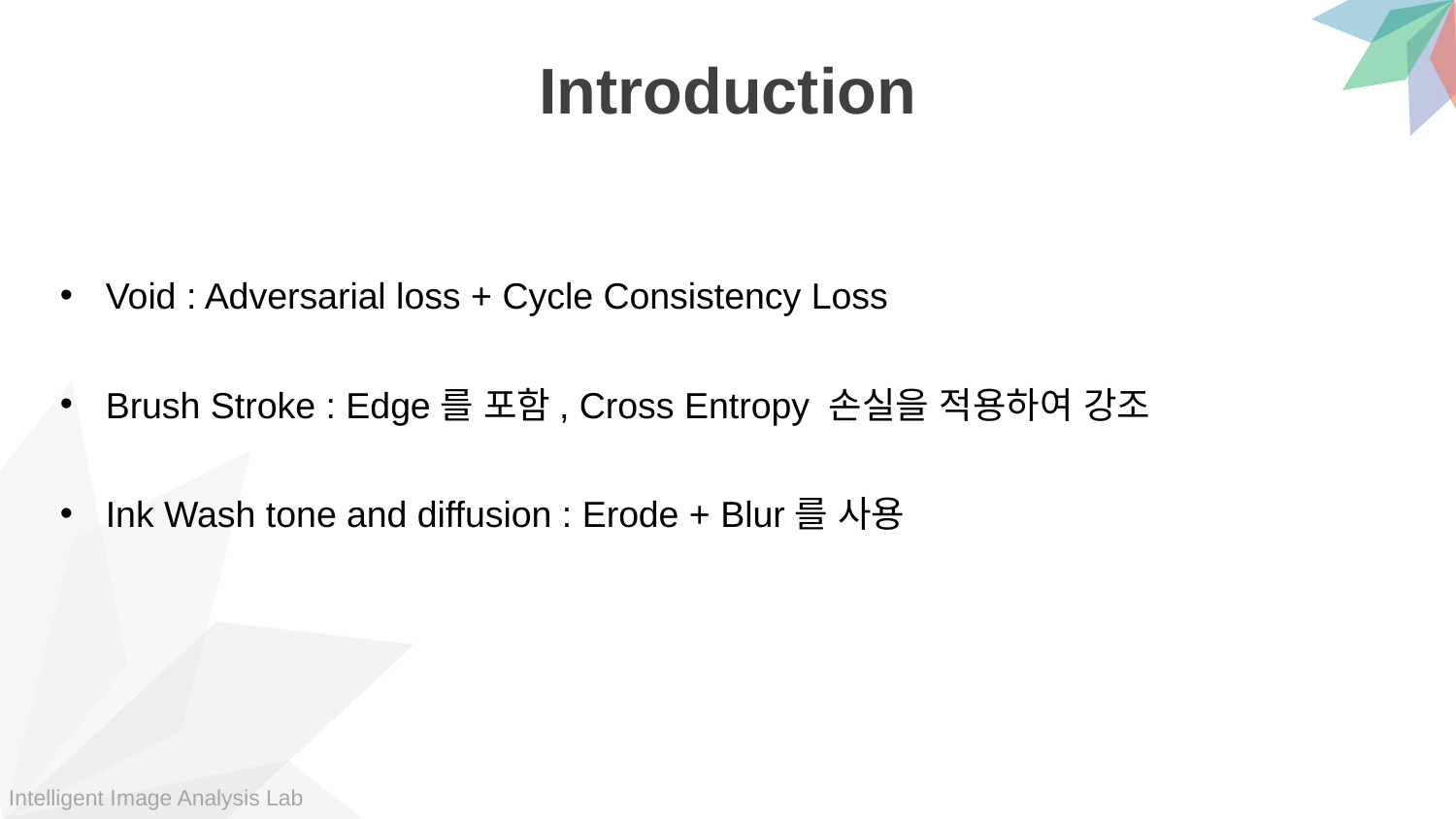

Introduction
Void : Adversarial loss + Cycle Consistency Loss
Brush Stroke : Edge를 포함, Cross Entropy 손실을 적용하여 강조
Ink Wash tone and diffusion : Erode + Blur를 사용